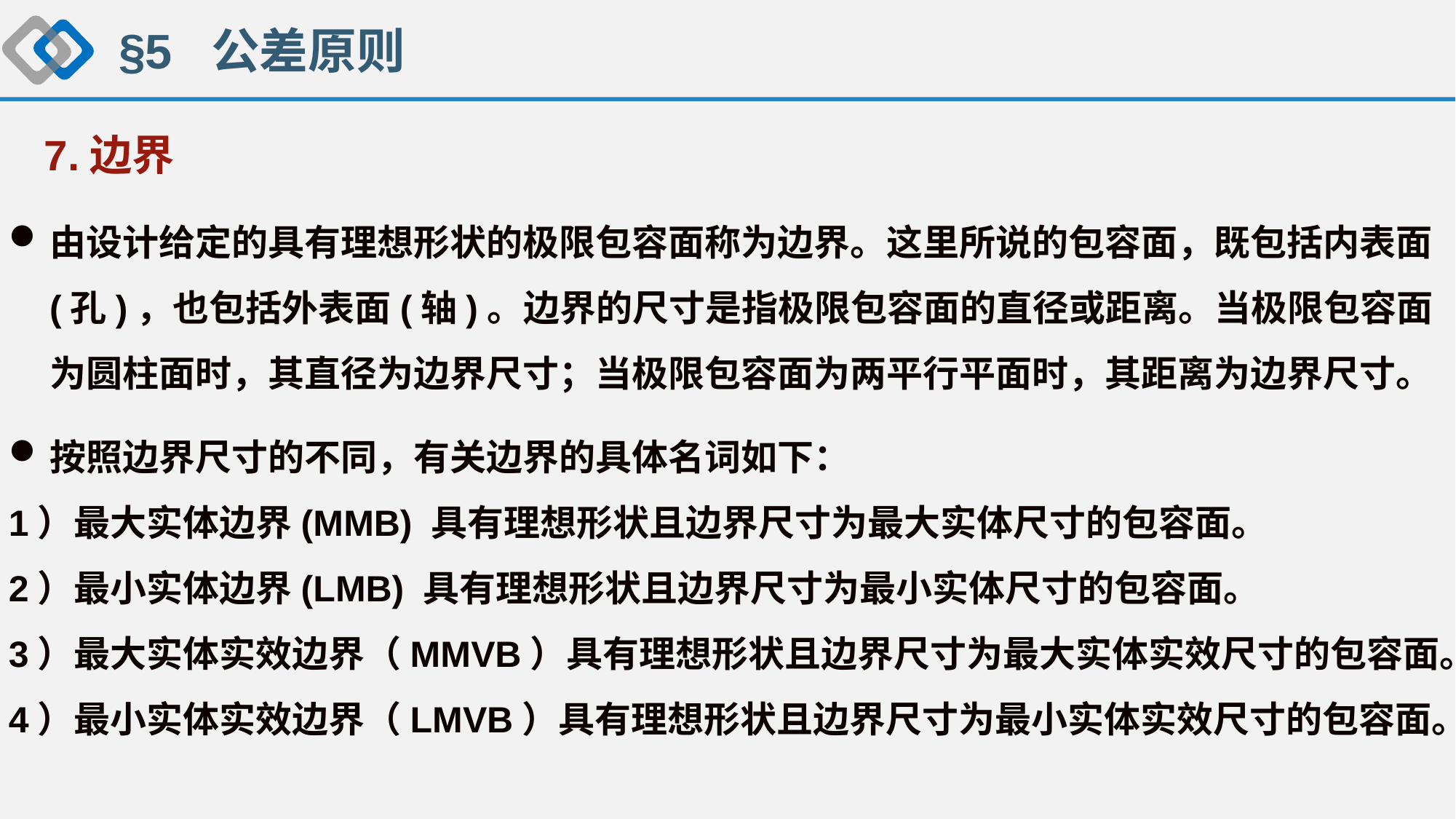

§5  公差原则

   7.边界
由设计给定的具有理想形状的极限包容面称为边界。这里所说的包容面，既包括内表面(孔)，也包括外表面(轴)。边界的尺寸是指极限包容面的直径或距离。当极限包容面为圆柱面时，其直径为边界尺寸；当极限包容面为两平行平面时，其距离为边界尺寸。
按照边界尺寸的不同，有关边界的具体名词如下：
1）最大实体边界(MMB) 具有理想形状且边界尺寸为最大实体尺寸的包容面。
2）最小实体边界(LMB) 具有理想形状且边界尺寸为最小实体尺寸的包容面。
3）最大实体实效边界（MMVB）具有理想形状且边界尺寸为最大实体实效尺寸的包容面。
4）最小实体实效边界（LMVB）具有理想形状且边界尺寸为最小实体实效尺寸的包容面。